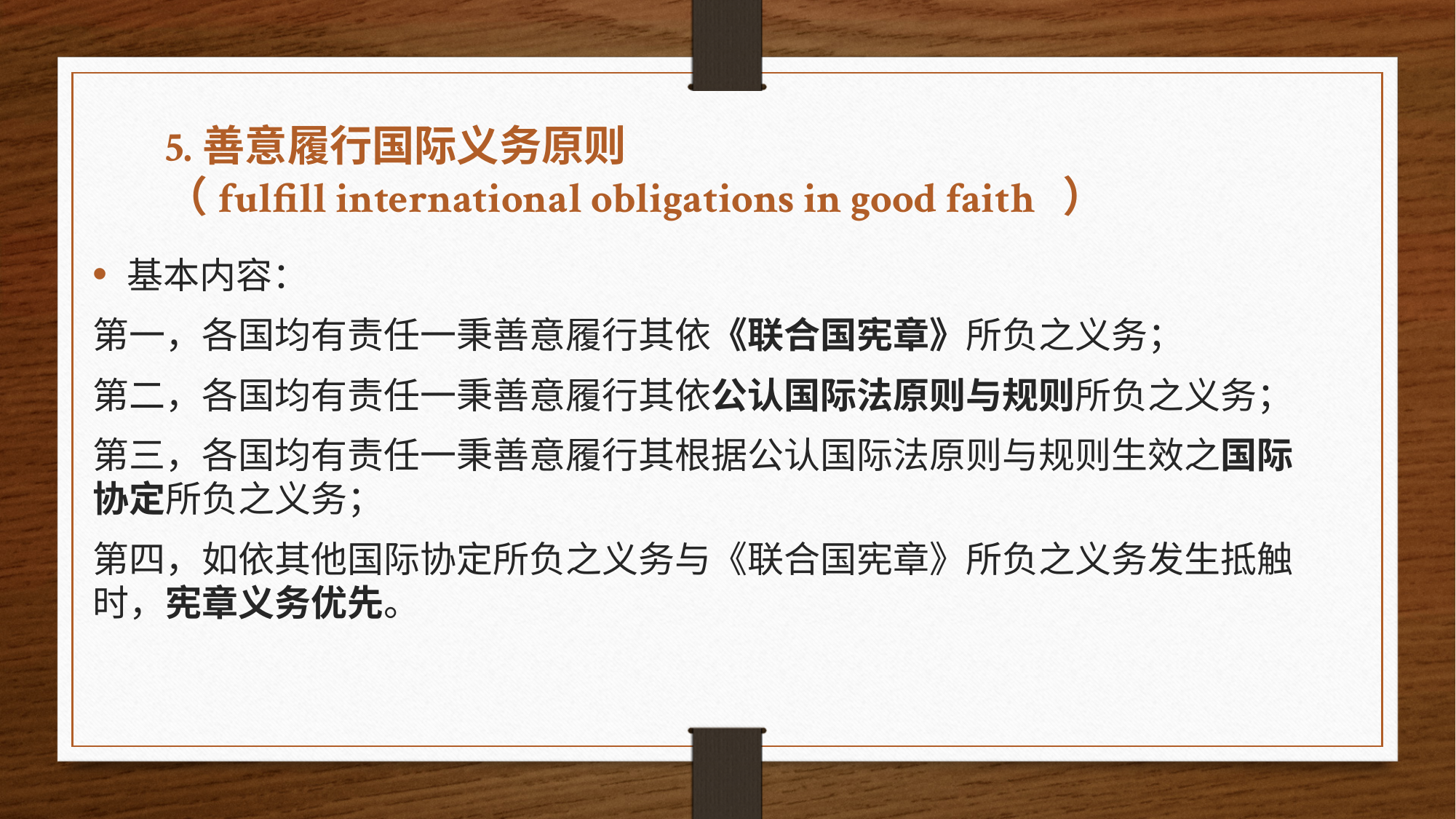

# 5.善意履行国际义务原则 （fulfill international obligations in good faith  ）
基本内容：
第一，各国均有责任一秉善意履行其依《联合国宪章》所负之义务；
第二，各国均有责任一秉善意履行其依公认国际法原则与规则所负之义务；
第三，各国均有责任一秉善意履行其根据公认国际法原则与规则生效之国际协定所负之义务；
第四，如依其他国际协定所负之义务与《联合国宪章》所负之义务发生抵触时，宪章义务优先。